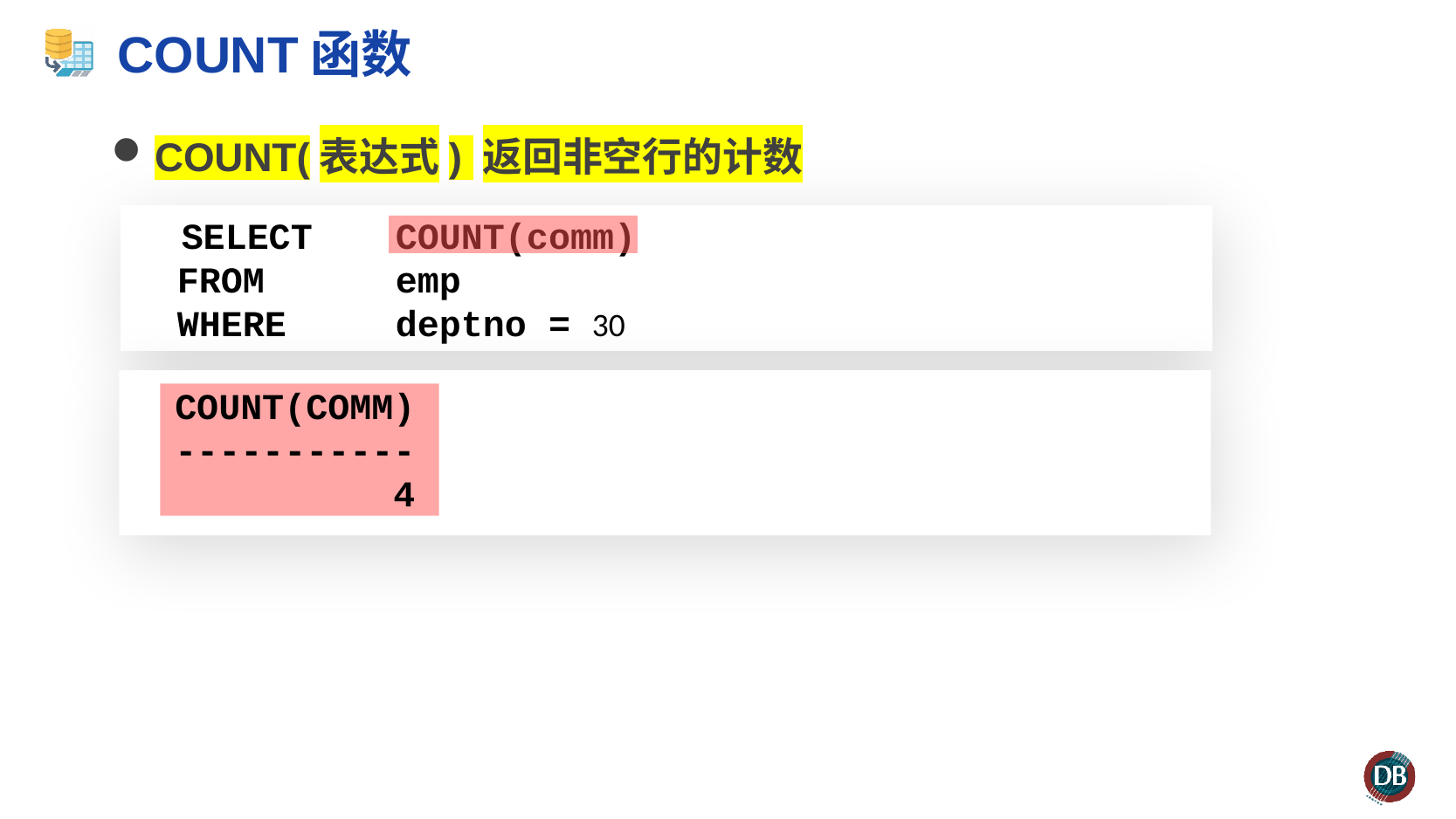

# COUNT函数
COUNT(表达式) 返回非空行的计数
     SELECT	COUNT(comm)
  FROM	emp
  WHERE	deptno = 30

COUNT(COMM)
-----------
          4